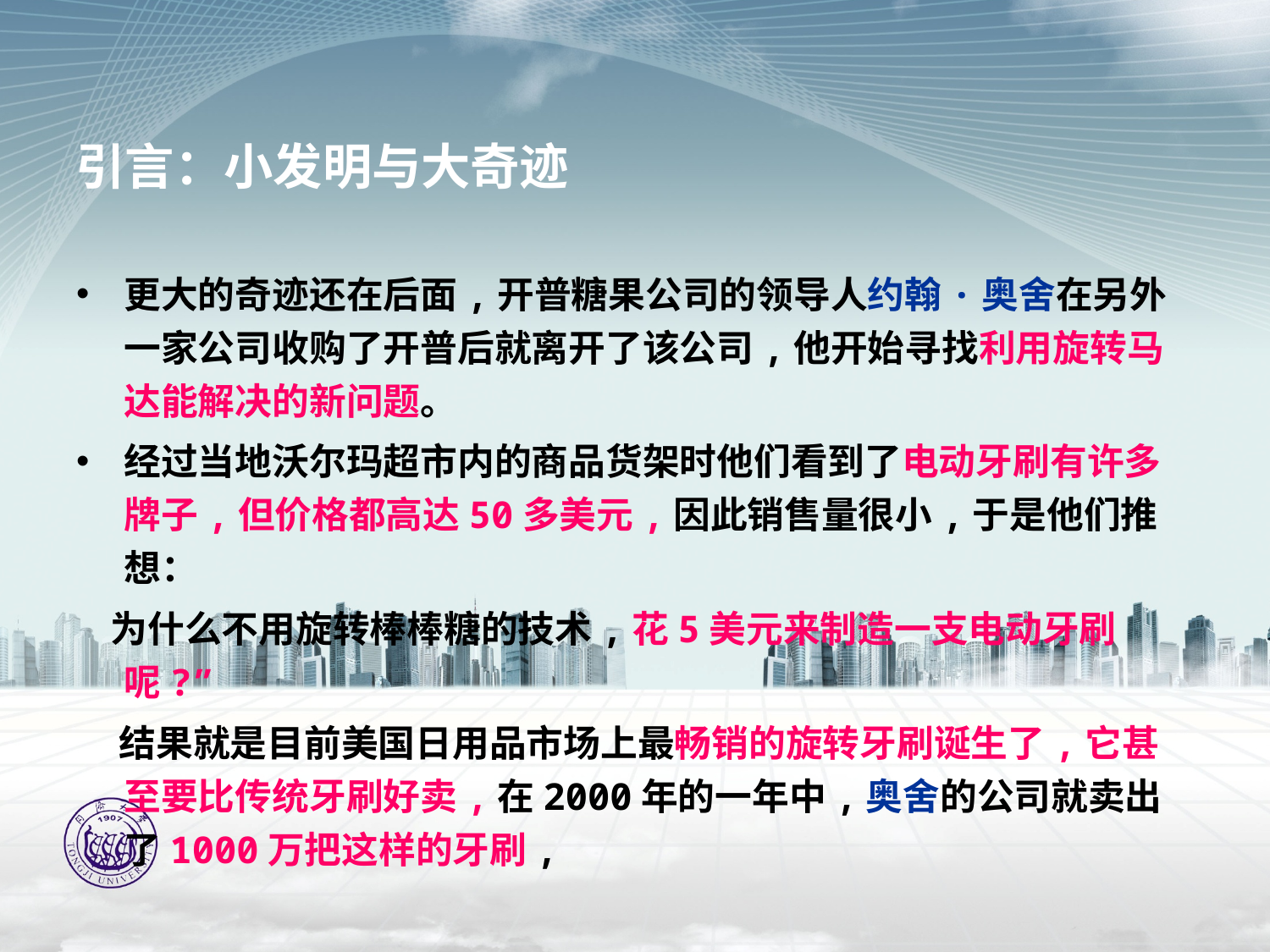

引言：小发明与大奇迹
更大的奇迹还在后面,开普糖果公司的领导人约翰·奥舍在另外一家公司收购了开普后就离开了该公司,他开始寻找利用旋转马达能解决的新问题。
经过当地沃尔玛超市内的商品货架时他们看到了电动牙刷有许多牌子,但价格都高达50多美元,因此销售量很小,于是他们推想：
   为什么不用旋转棒棒糖的技术,花5美元来制造一支电动牙刷呢?”
    结果就是目前美国日用品市场上最畅销的旋转牙刷诞生了,它甚至要比传统牙刷好卖,在2000年的一年中,奥舍的公司就卖出了1000万把这样的牙刷,